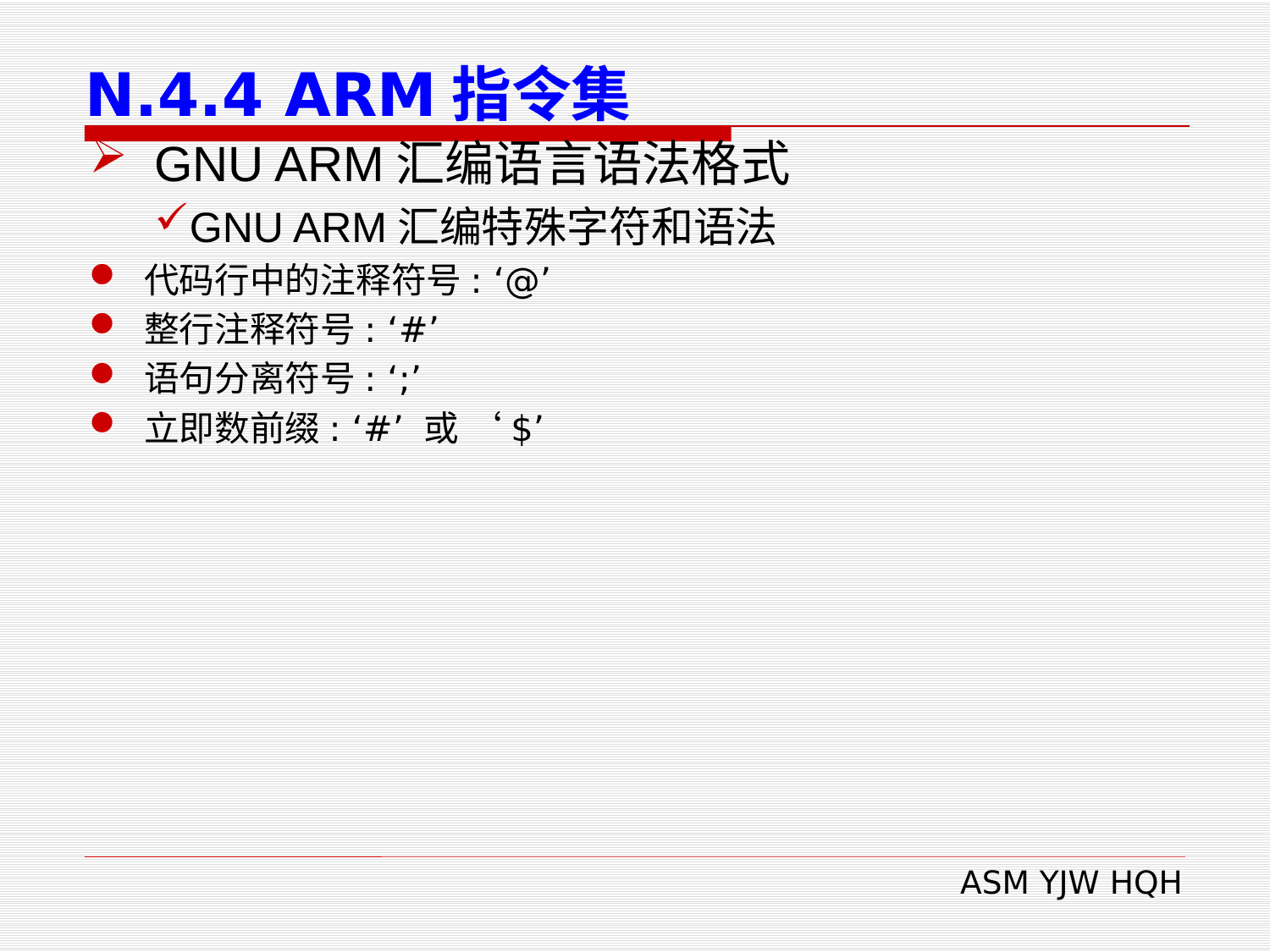

# N.4.4 ARM指令集
GNU ARM汇编语言语法格式
GNU ARM汇编特殊字符和语法
代码行中的注释符号: ‘@’
整行注释符号: ‘#’
语句分离符号: ‘;’
立即数前缀: ‘#’ 或 ‘$’